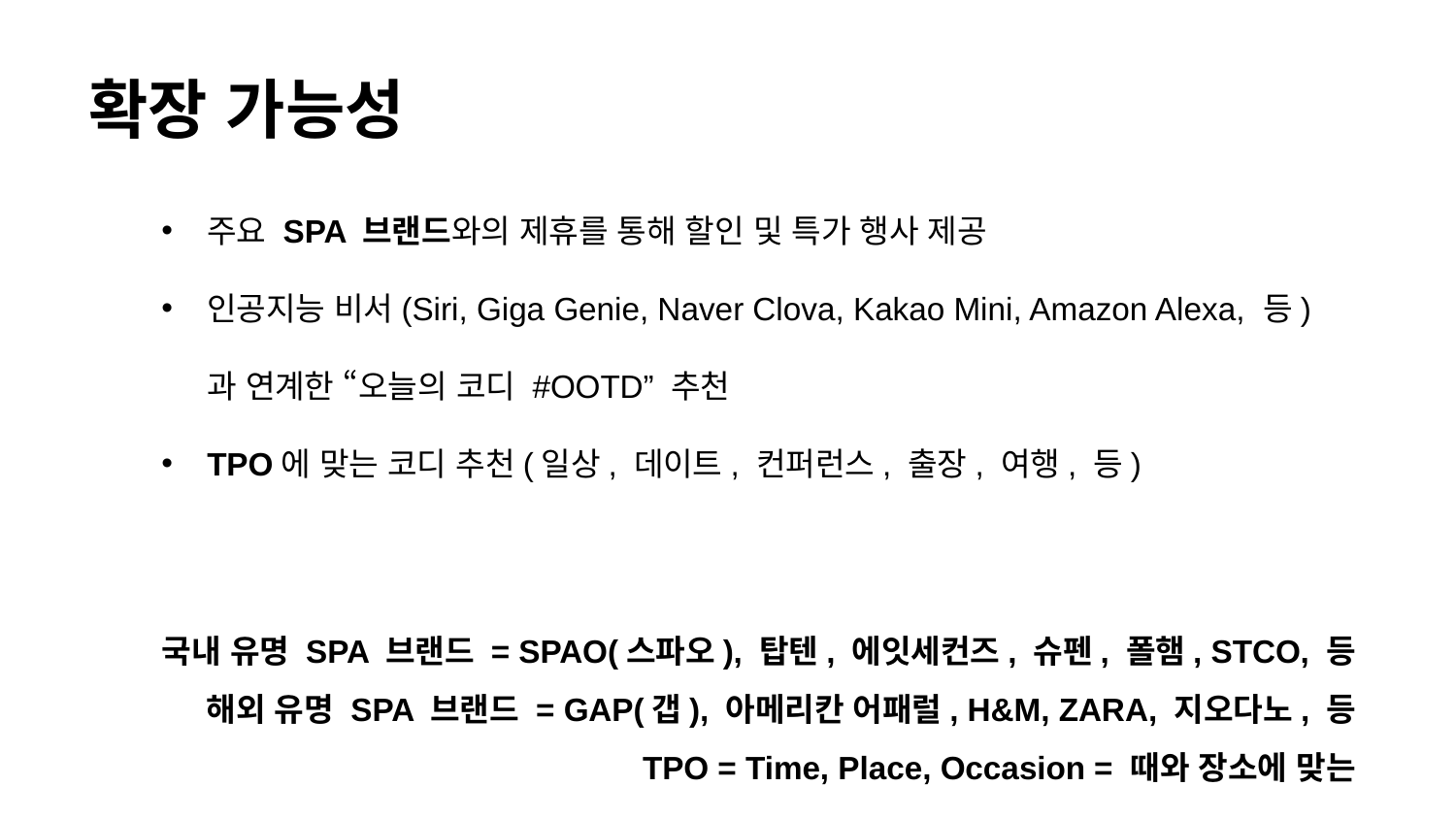

확장 가능성
주요 SPA 브랜드와의 제휴를 통해 할인 및 특가 행사 제공
인공지능 비서(Siri, Giga Genie, Naver Clova, Kakao Mini, Amazon Alexa, 등) 과 연계한 “오늘의 코디 #OOTD” 추천
TPO에 맞는 코디 추천(일상, 데이트, 컨퍼런스, 출장, 여행, 등)
국내 유명 SPA 브랜드 = SPAO(스파오), 탑텐, 에잇세컨즈, 슈펜, 폴햄, STCO, 등
해외 유명 SPA 브랜드 = GAP(갭), 아메리칸 어패럴, H&M, ZARA, 지오다노, 등
TPO = Time, Place, Occasion = 때와 장소에 맞는